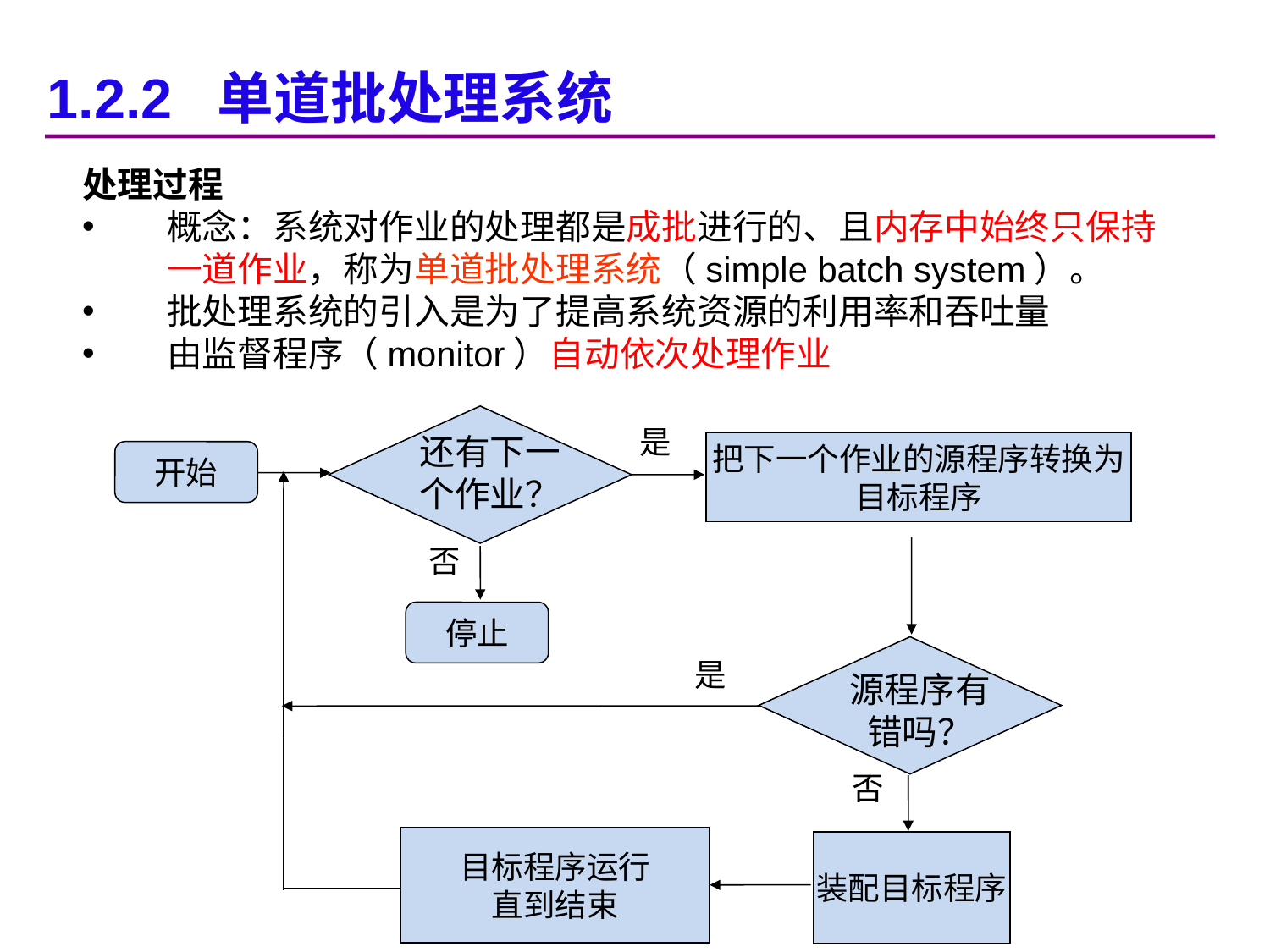

1.2.2  单道批处理系统

处理过程
概念：系统对作业的处理都是成批进行的、且内存中始终只保持一道作业，称为单道批处理系统（simple batch system）。
批处理系统的引入是为了提高系统资源的利用率和吞吐量
由监督程序（monitor）自动依次处理作业

是
还有下一个作业？
把下一个作业的源程序转换为目标程序
开始

否

停止

是
源程序有错吗？

否

目标程序运行
直到结束
装配目标程序